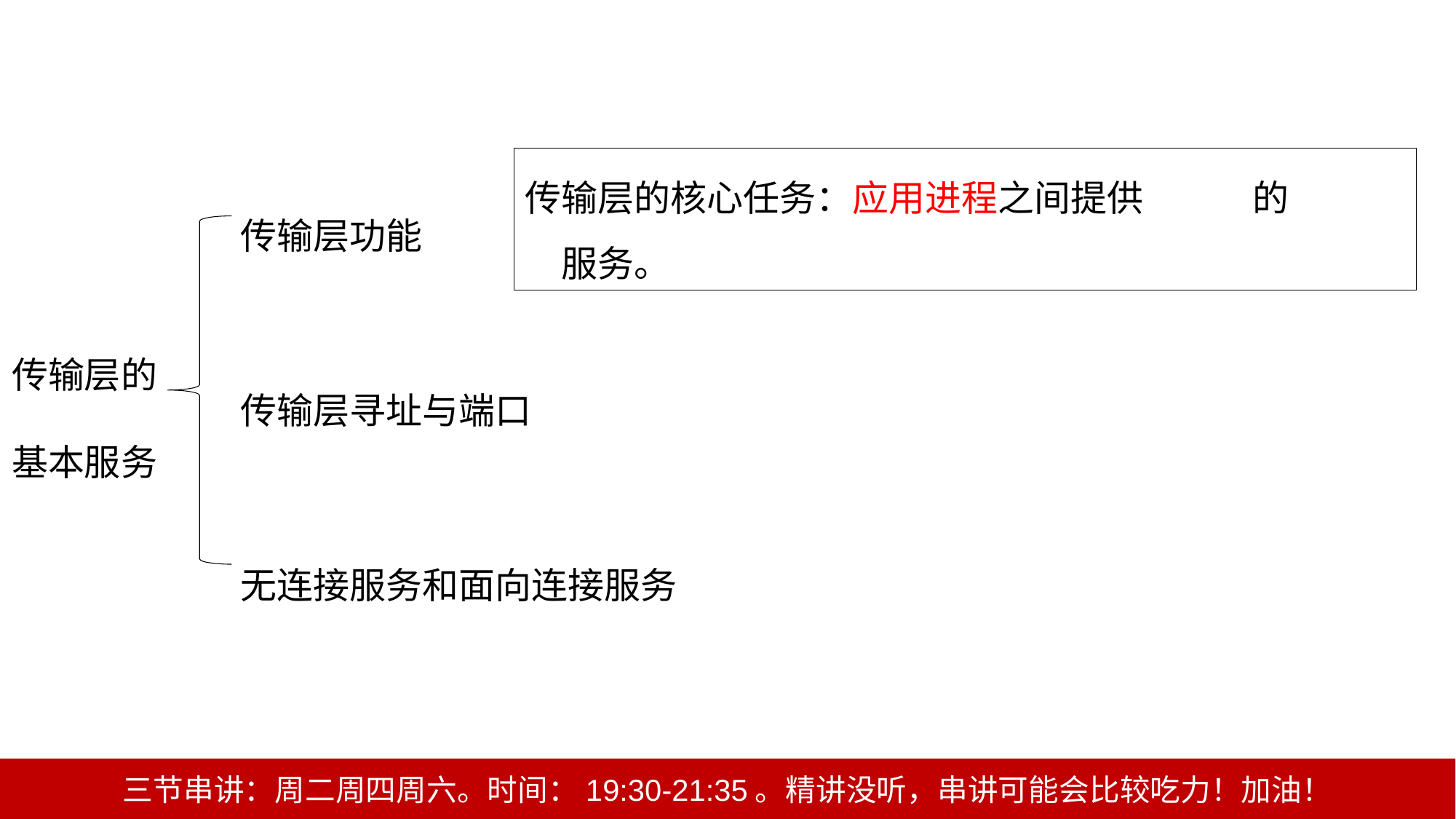

传输层的核心任务：应用进程之间提供端到端的逻辑通信服务。
传输层功能

传输层寻址与端口

无连接服务和面向连接服务

传输层的
基本服务